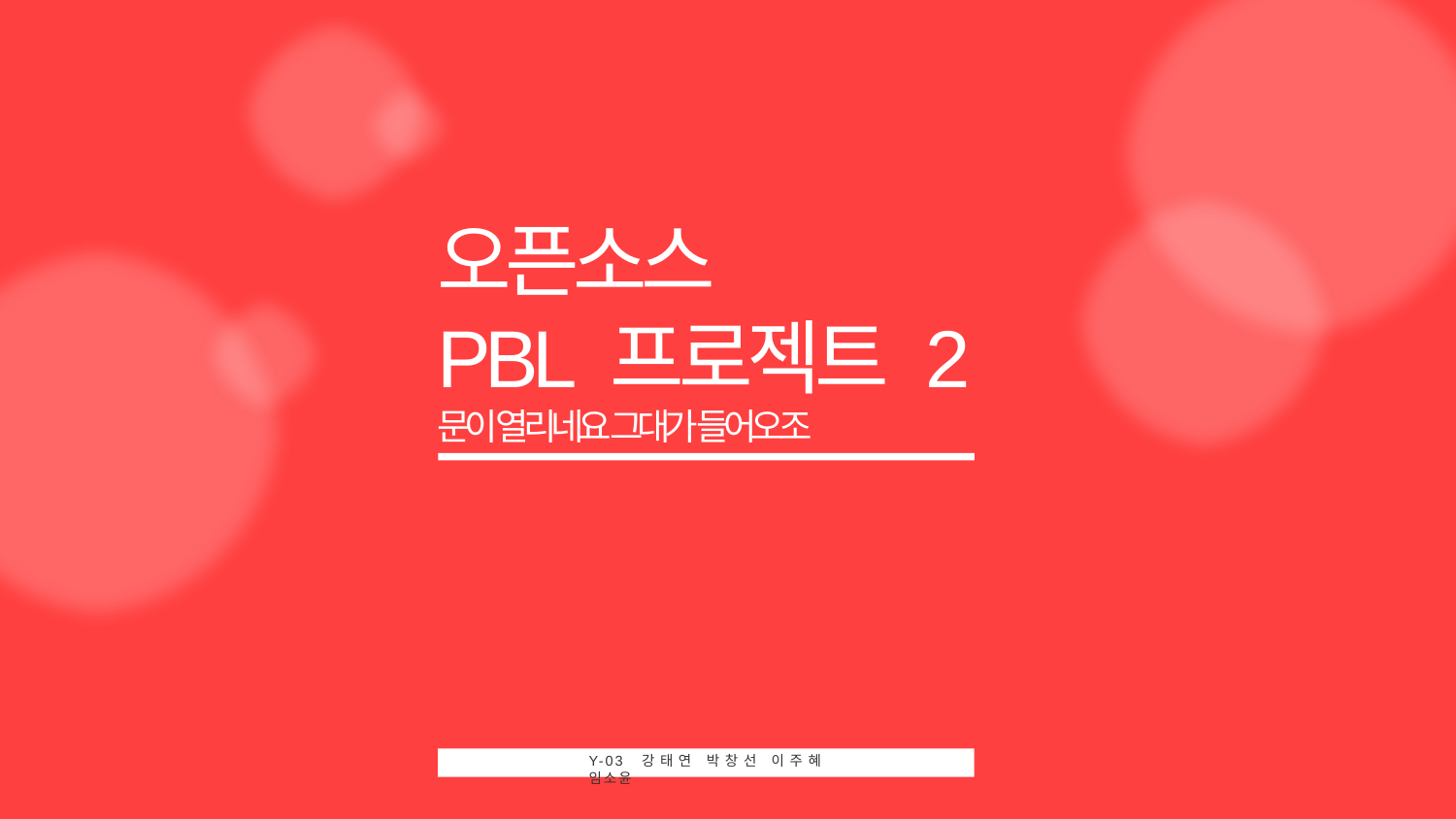

오픈소스
PBL 프로젝트 2
문이 열리네요 그대가 들어오조

Y-03 강태연 박창선 이주혜 임소윤